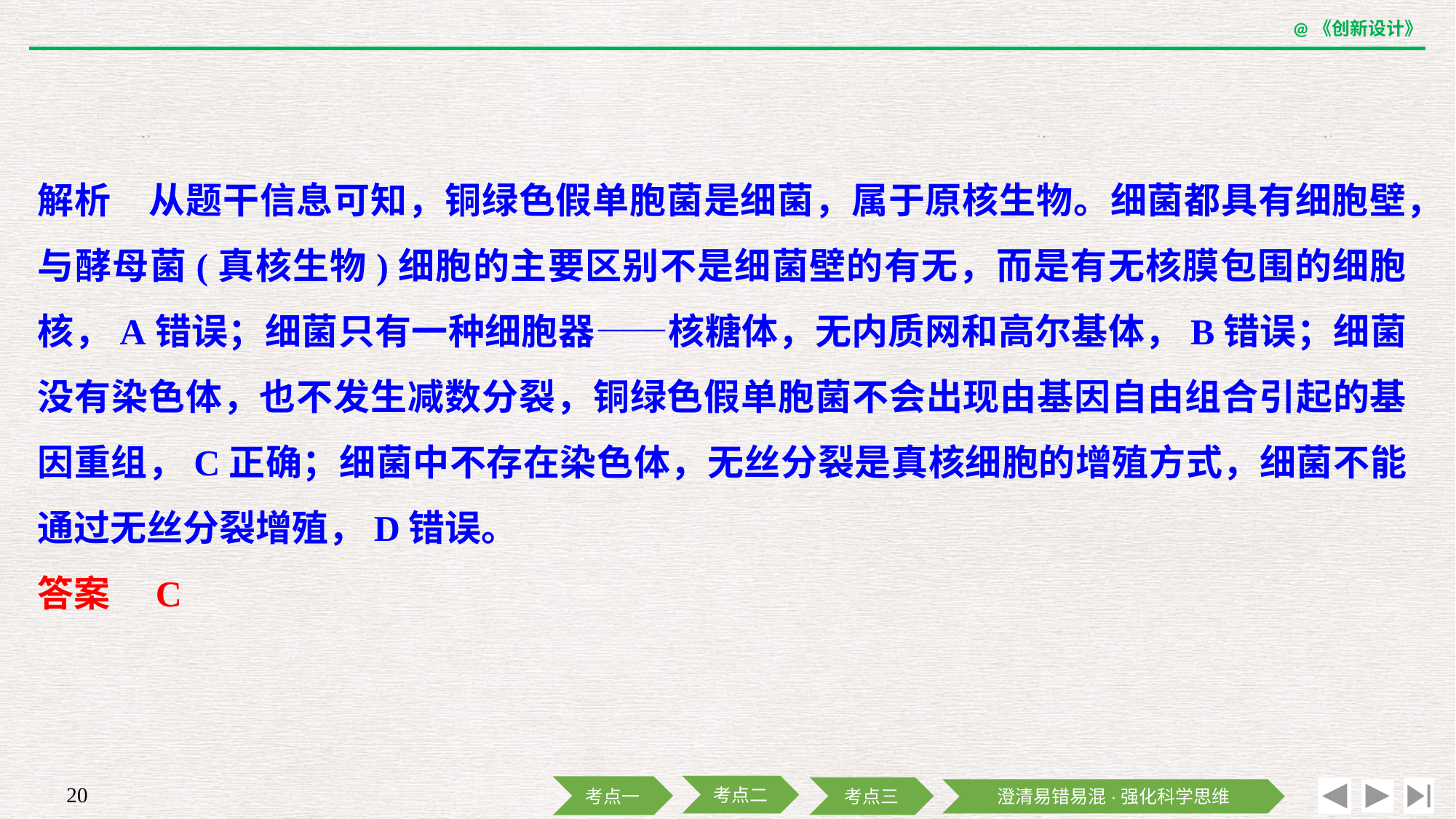

解析　从题干信息可知，铜绿色假单胞菌是细菌，属于原核生物。细菌都具有细胞壁，与酵母菌(真核生物)细胞的主要区别不是细菌壁的有无，而是有无核膜包围的细胞核，A错误；细菌只有一种细胞器——核糖体，无内质网和高尔基体，B错误；细菌没有染色体，也不发生减数分裂，铜绿色假单胞菌不会出现由基因自由组合引起的基因重组，C正确；细菌中不存在染色体，无丝分裂是真核细胞的增殖方式，细菌不能通过无丝分裂增殖，D错误。
答案　C